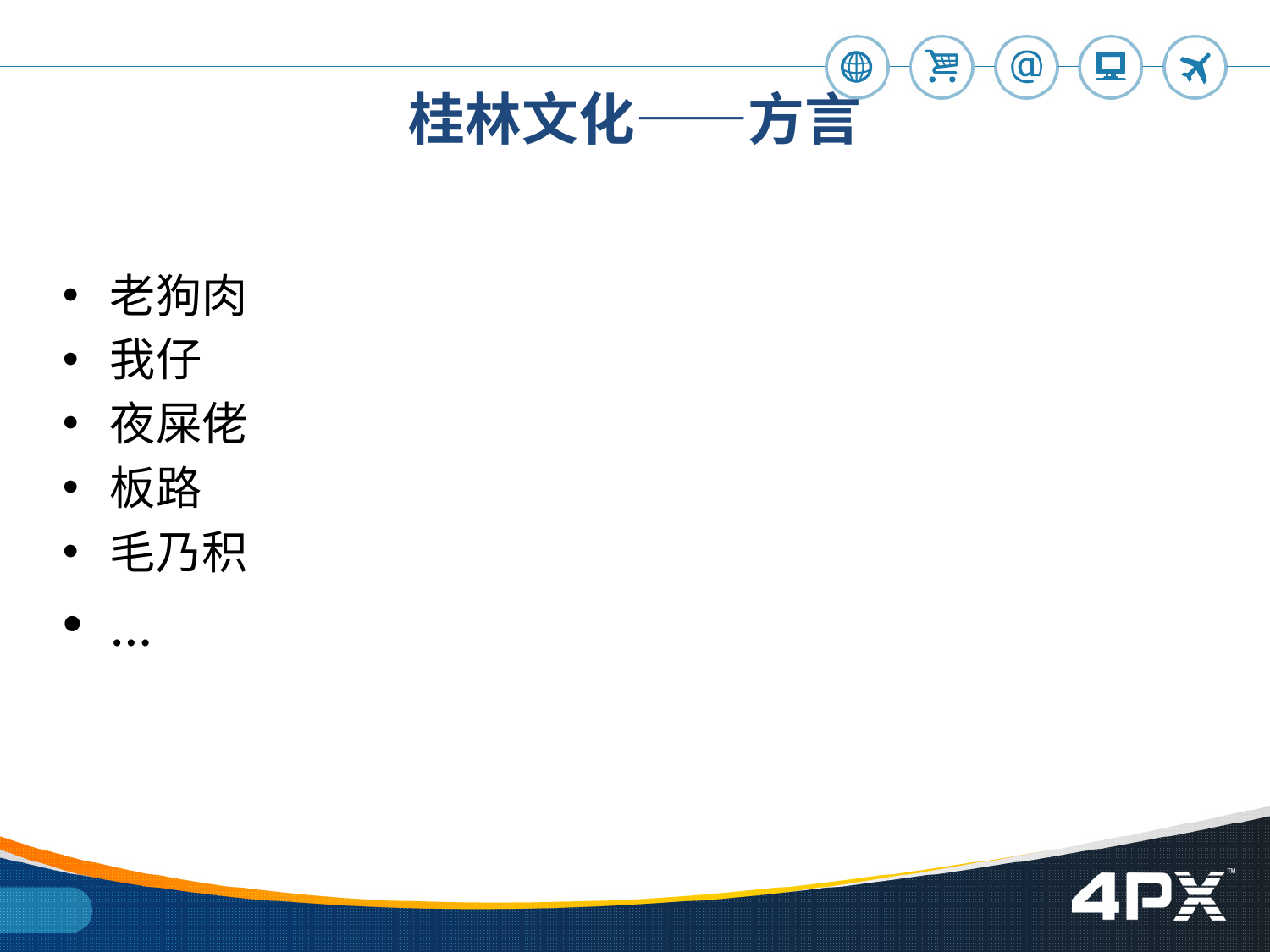

# 桂林文化——方言
老狗肉
我仔
夜屎佬
板路
毛乃积
...